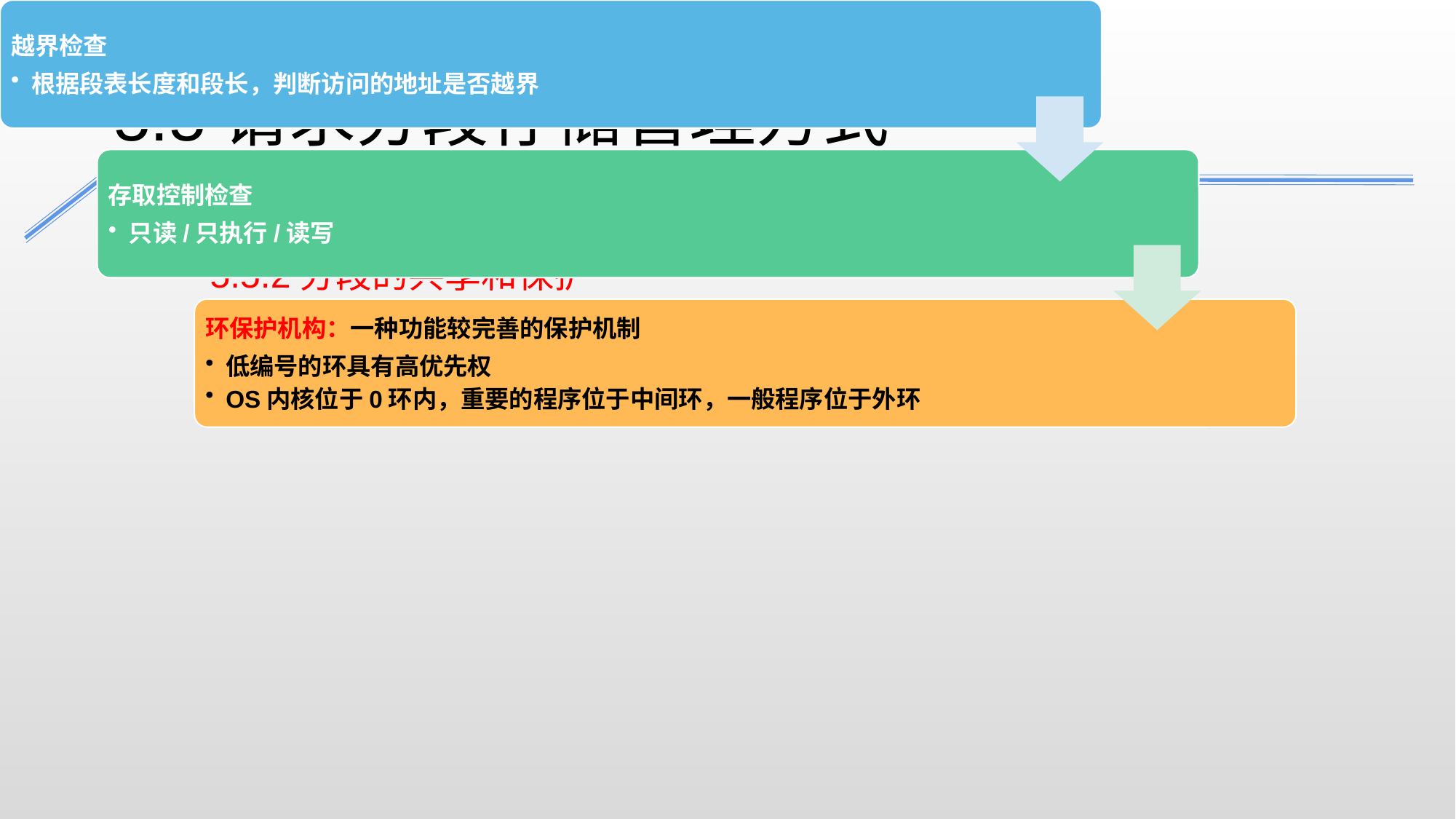

5.5请求分段存储管理方式

5.5.2分段的共享和保护
分段保护

越界检查
根据段表长度和段长，判断访问的地址是否越界
存取控制检查
只读/只执行/读写
环保护机构：一种功能较完善的保护机制
低编号的环具有高优先权
OS内核位于0环内，重要的程序位于中间环，一般程序位于外环